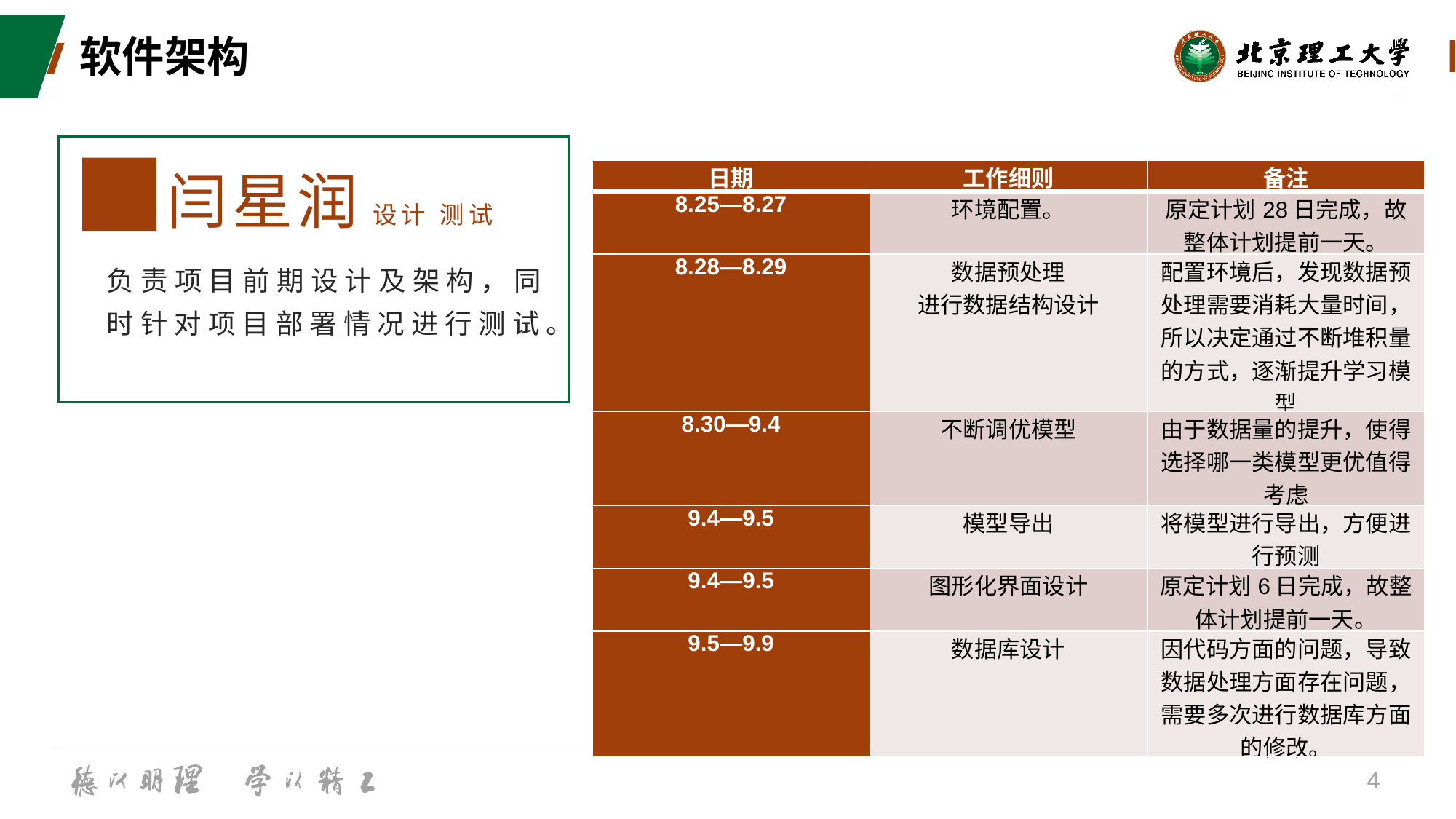

# 软件架构

闫星润 设计 测试
负责项目前期设计及架构，同时针对项目部署情况进行测试。
| 日期 | 工作细则 | 备注 |
| --- | --- | --- |
| 8.25—8.27 | 环境配置。 | 原定计划28日完成，故整体计划提前一天。 |
| 8.28—8.29 | 数据预处理 进行数据结构设计 | 配置环境后，发现数据预处理需要消耗大量时间，所以决定通过不断堆积量的方式，逐渐提升学习模型 |
| 8.30—9.4 | 不断调优模型 | 由于数据量的提升，使得选择哪一类模型更优值得考虑 |
| 9.4—9.5 | 模型导出 | 将模型进行导出，方便进行预测 |
| 9.4—9.5 | 图形化界面设计 | 原定计划6日完成，故整体计划提前一天。 |
| 9.5—9.9 | 数据库设计 | 因代码方面的问题，导致数据处理方面存在问题，需要多次进行数据库方面的修改。 |